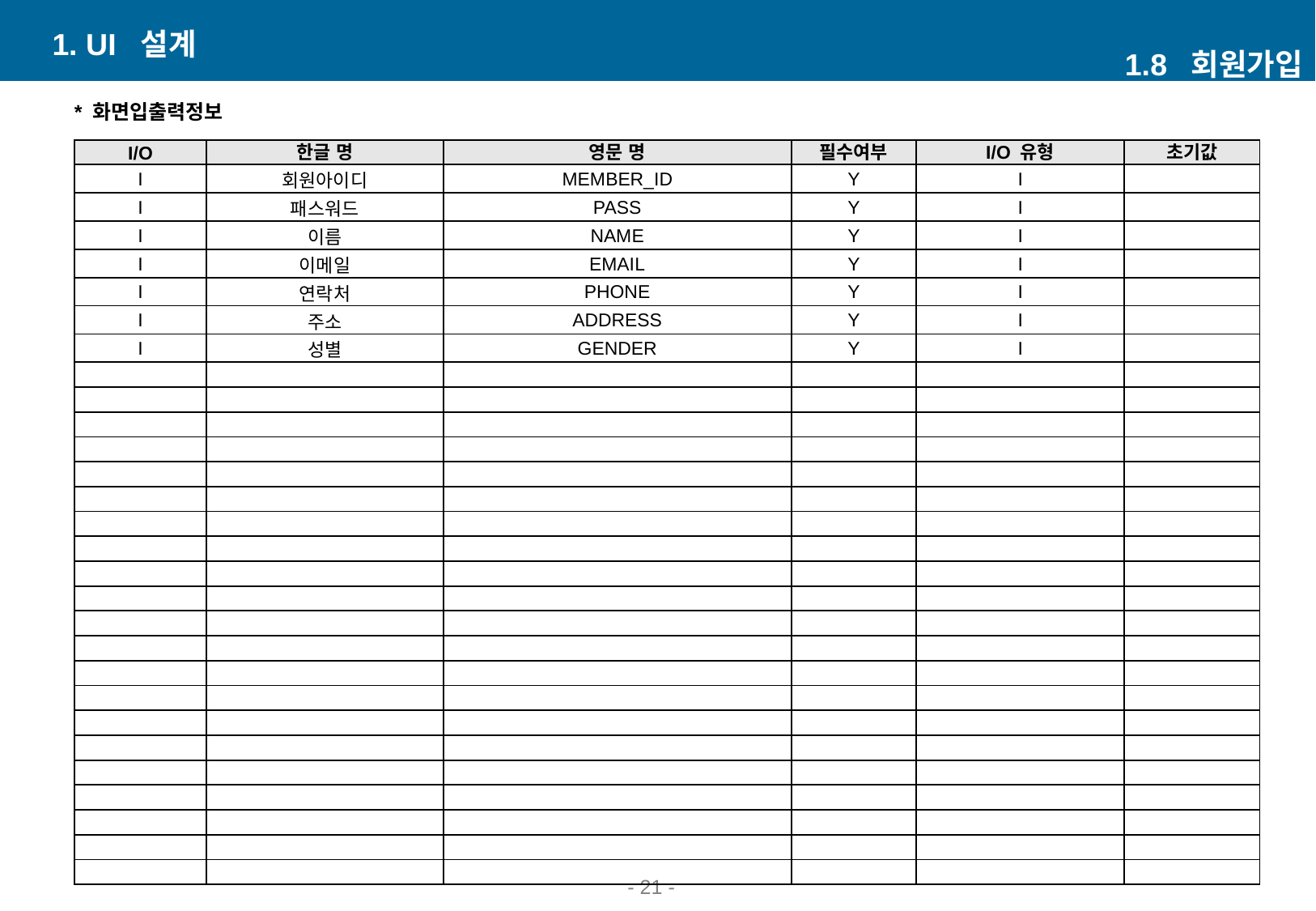

1. UI  설계
1.8  회원가입
* 화면입출력정보
| I/O | 한글 명 | 영문 명 | 필수여부 | I/O 유형 | 초기값 |
| --- | --- | --- | --- | --- | --- |
| I | 회원아이디 | MEMBER\_ID | Y | I |  |
| I | 패스워드 | PASS | Y | I |  |
| I | 이름 | NAME | Y | I |  |
| I | 이메일 | EMAIL | Y | I |  |
| I | 연락처 | PHONE | Y | I |  |
| I | 주소 | ADDRESS | Y | I |  |
| I | 성별 | GENDER | Y | I |  |
|  |  |  |  |  |  |
|  |  |  |  |  |  |
|  |  |  |  |  |  |
|  |  |  |  |  |  |
|  |  |  |  |  |  |
|  |  |  |  |  |  |
|  |  |  |  |  |  |
|  |  |  |  |  |  |
|  |  |  |  |  |  |
|  |  |  |  |  |  |
|  |  |  |  |  |  |
|  |  |  |  |  |  |
|  |  |  |  |  |  |
|  |  |  |  |  |  |
|  |  |  |  |  |  |
|  |  |  |  |  |  |
|  |  |  |  |  |  |
|  |  |  |  |  |  |
|  |  |  |  |  |  |
|  |  |  |  |  |  |
|  |  |  |  |  |  |
- 21 -